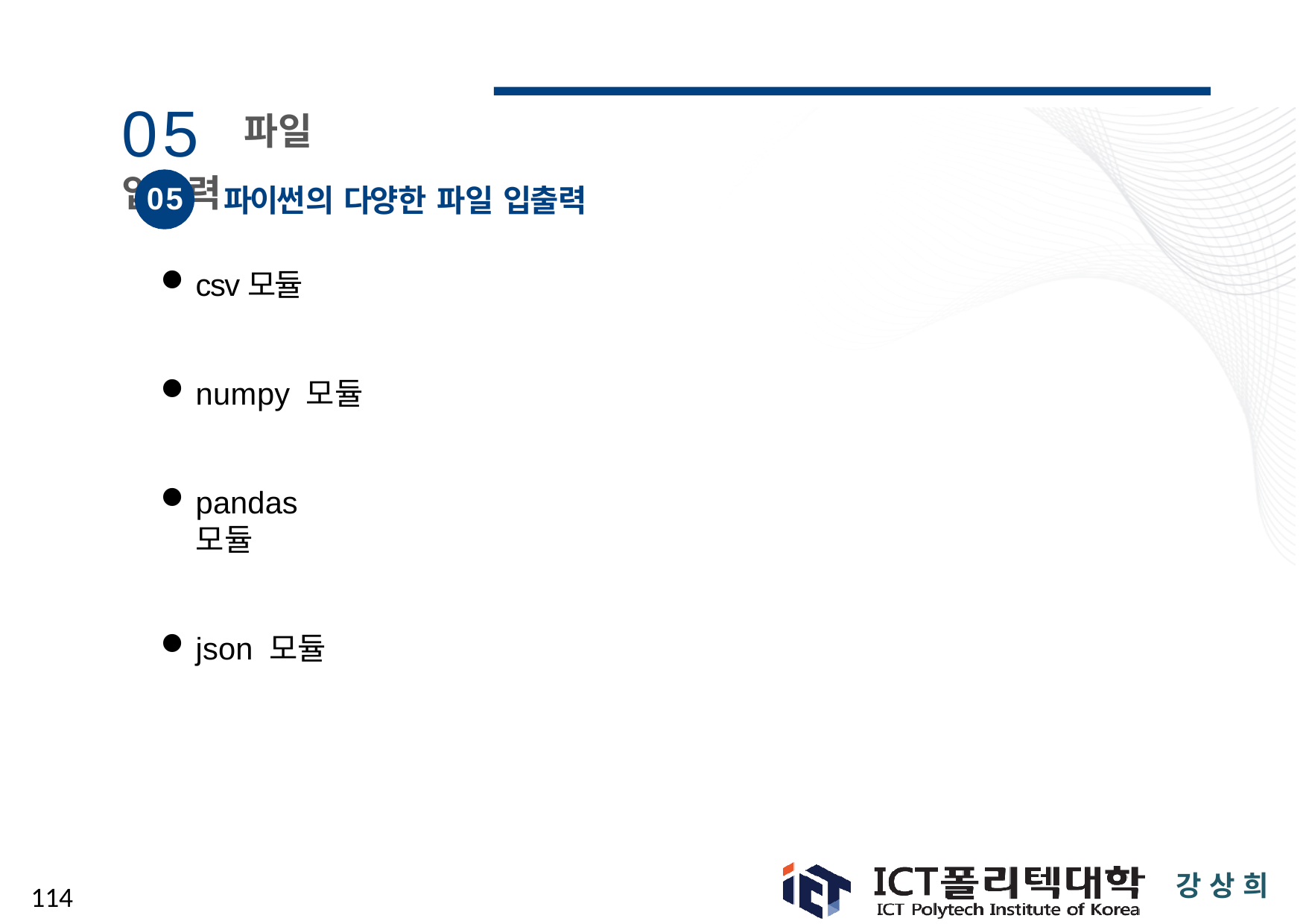

# 05 파일 입출력

05
파이썬의 다양한 파일 입출력
csv모듈

numpy 모듈

pandas 모듈

json 모듈